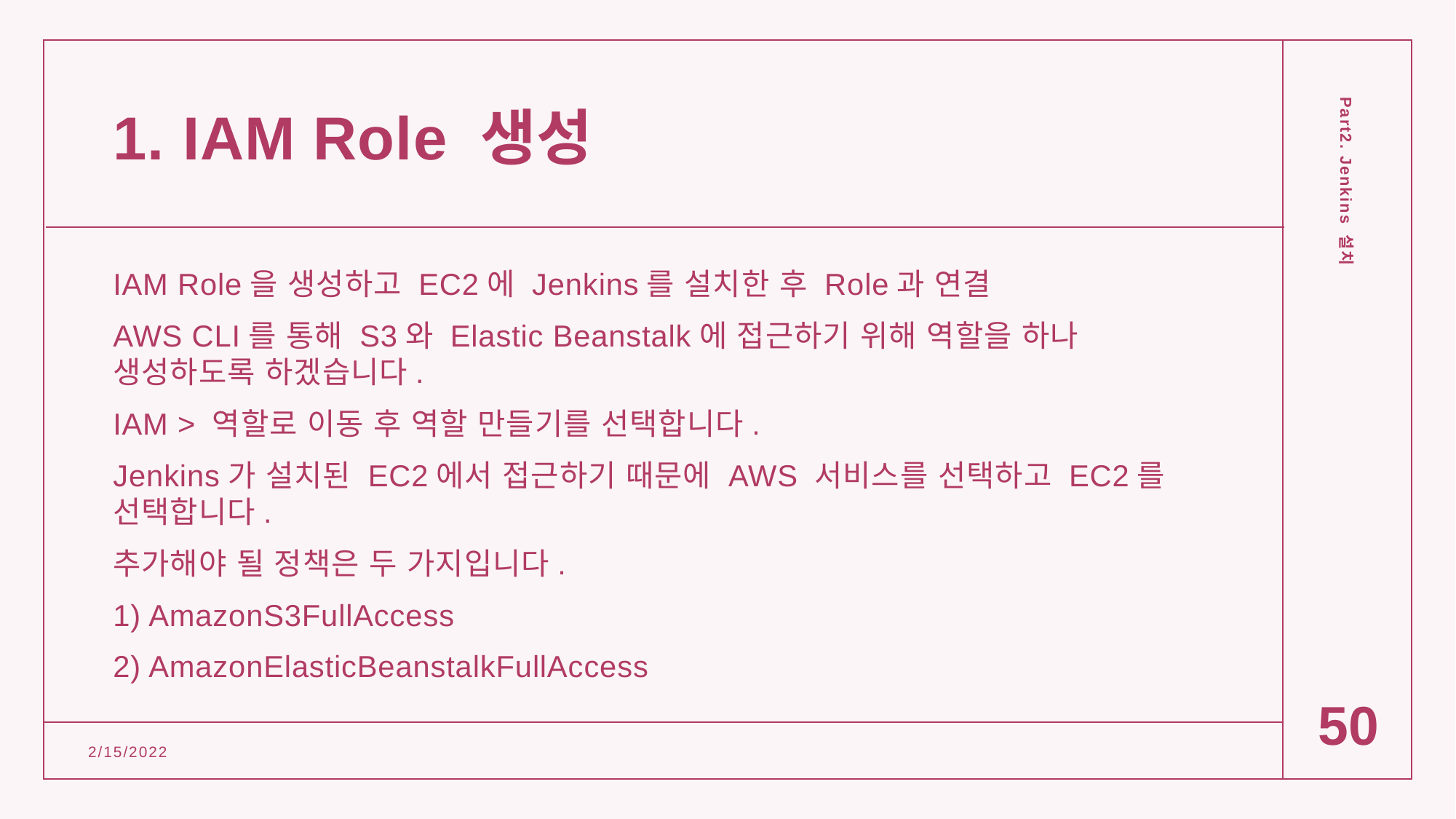

# 1. IAM Role 생성
IAM Role을 생성하고 EC2에 Jenkins를 설치한 후 Role과 연결
AWS CLI를 통해 S3와 Elastic Beanstalk에 접근하기 위해 역할을 하나 생성하도록 하겠습니다.
IAM > 역할로 이동 후 역할 만들기를 선택합니다.
Jenkins가 설치된 EC2에서 접근하기 때문에 AWS 서비스를 선택하고 EC2를 선택합니다.
추가해야 될 정책은 두 가지입니다.
1) AmazonS3FullAccess
2) AmazonElasticBeanstalkFullAccess
Part2. Jenkins 설치
50
2/15/2022